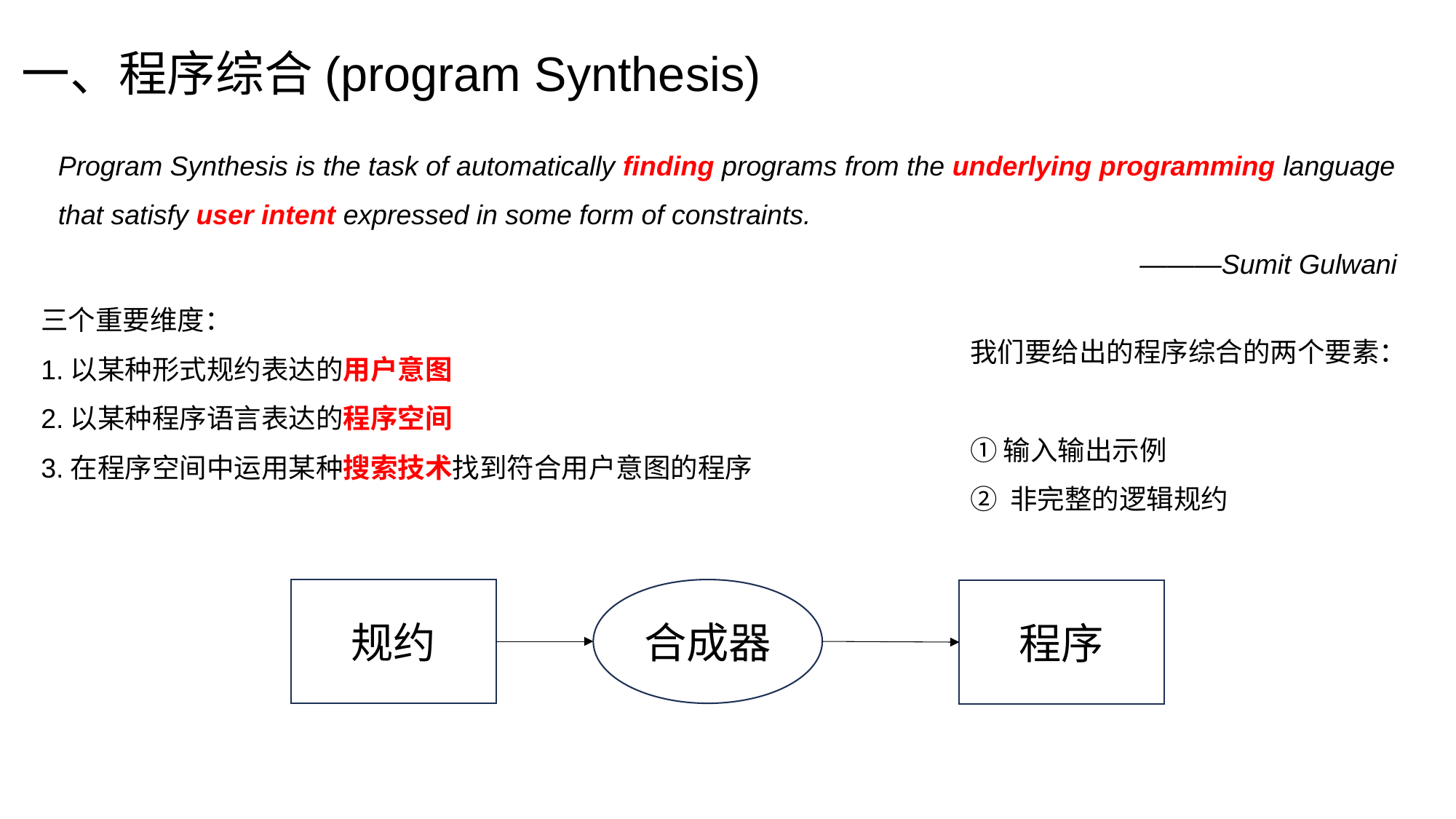

一、程序综合(program Synthesis)
Program Synthesis is the task of automatically finding programs from the underlying programming language that satisfy user intent expressed in some form of constraints.
———Sumit Gulwani
三个重要维度：
1.以某种形式规约表达的用户意图
2.以某种程序语言表达的程序空间
3.在程序空间中运用某种搜索技术找到符合用户意图的程序
我们要给出的程序综合的两个要素：
① 输入输出示例
② 非完整的逻辑规约

规约
合成器
程序